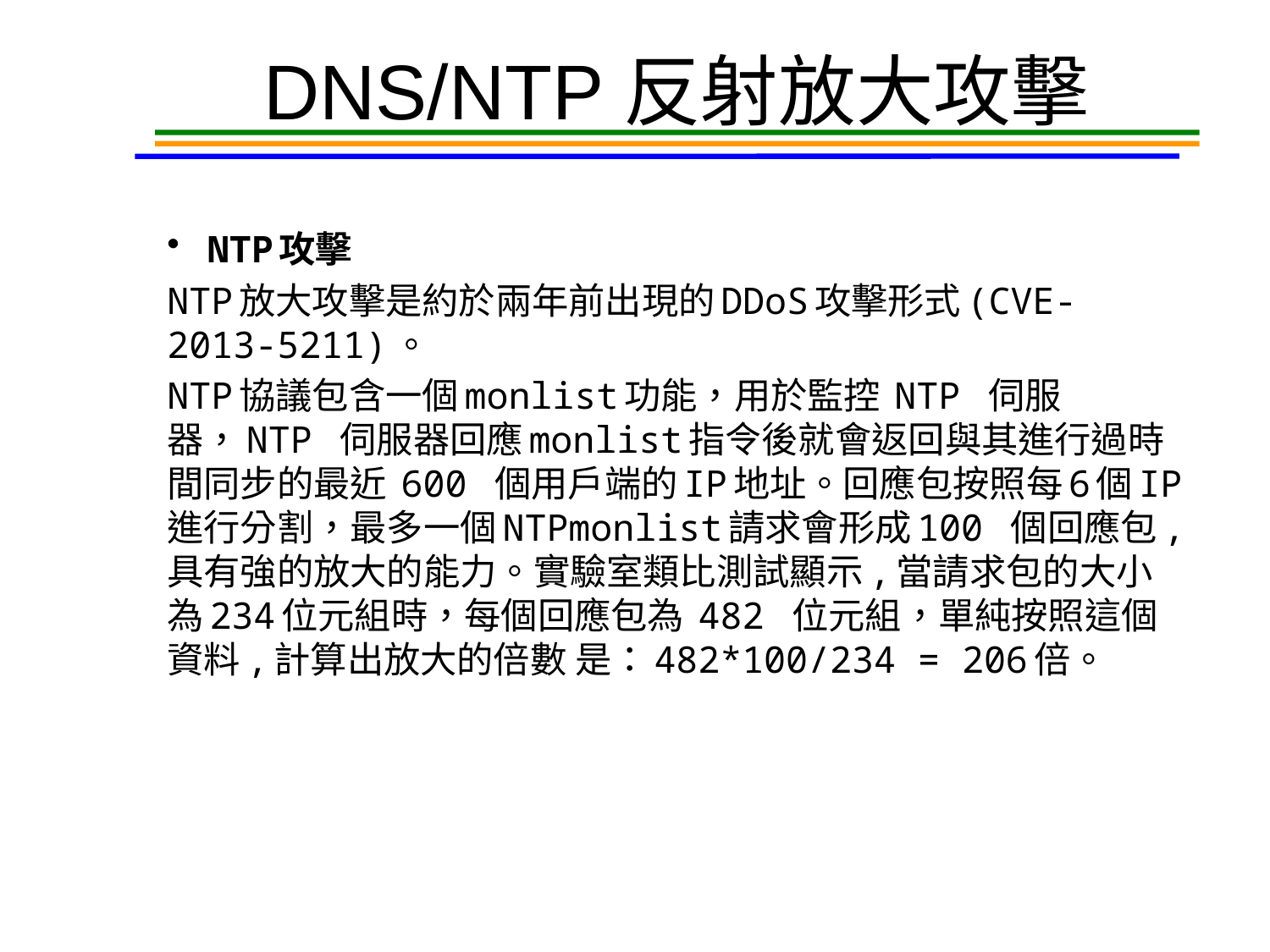

DNS/NTP反射放大攻擊
NTP攻擊
NTP放大攻擊是約於兩年前出現的DDoS攻擊形式(CVE-2013-5211)。
NTP協議包含一個monlist功能，用於監控 NTP 伺服器，NTP 伺服器回應monlist指令後就會返回與其進行過時間同步的最近 600 個用戶端的IP地址。回應包按照每6個IP進行分割，最多一個NTPmonlist請求會形成100 個回應包,具有強的放大的能力。實驗室類比測試顯示,當請求包的大小為234位元組時，每個回應包為 482 位元組，單純按照這個資料,計算出放大的倍數 是：482*100/234 = 206倍。